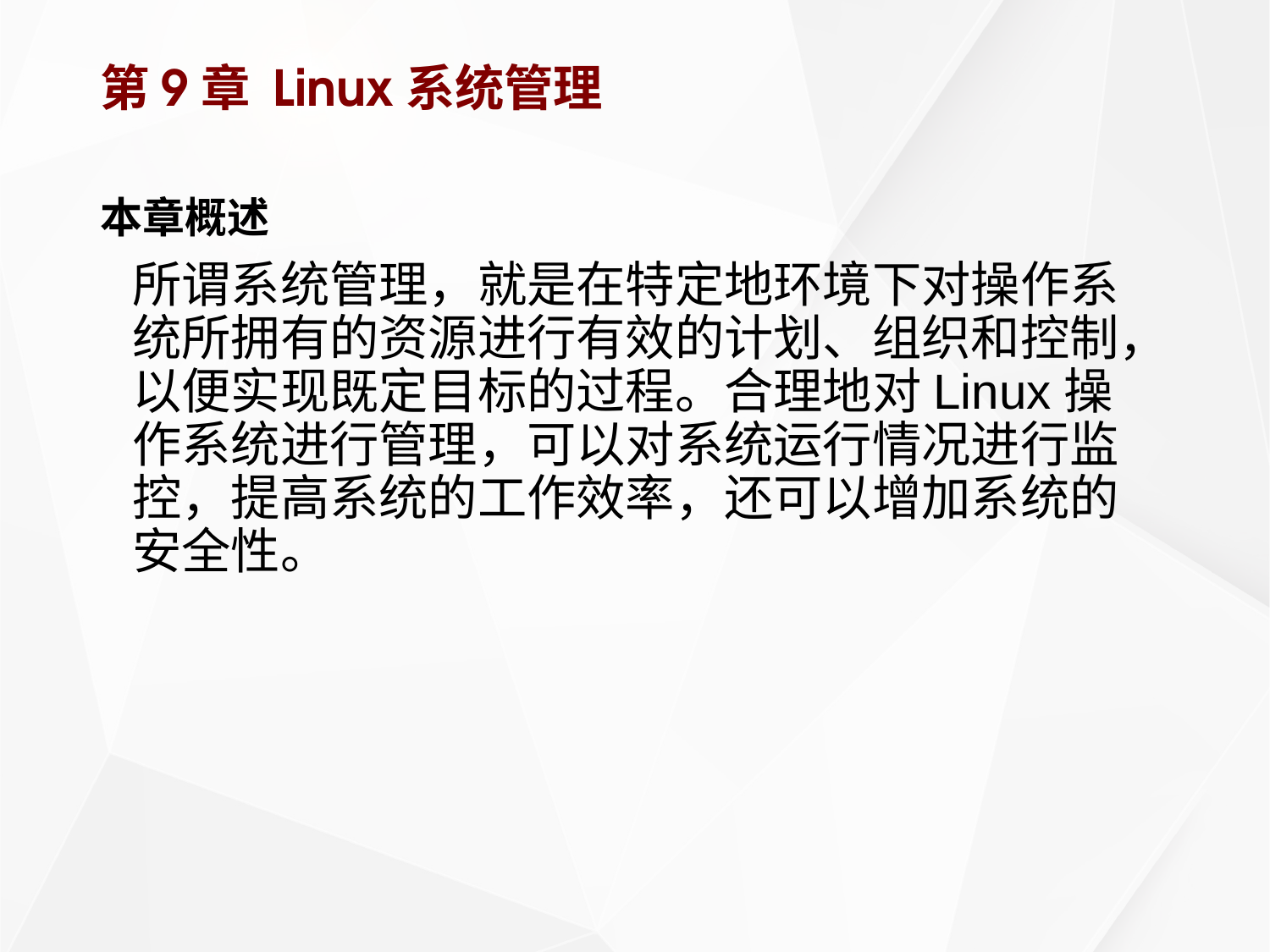

# 第9章 Linux系统管理
本章概述
	所谓系统管理，就是在特定地环境下对操作系统所拥有的资源进行有效的计划、组织和控制，以便实现既定目标的过程。合理地对Linux操作系统进行管理，可以对系统运行情况进行监控，提高系统的工作效率，还可以增加系统的安全性。